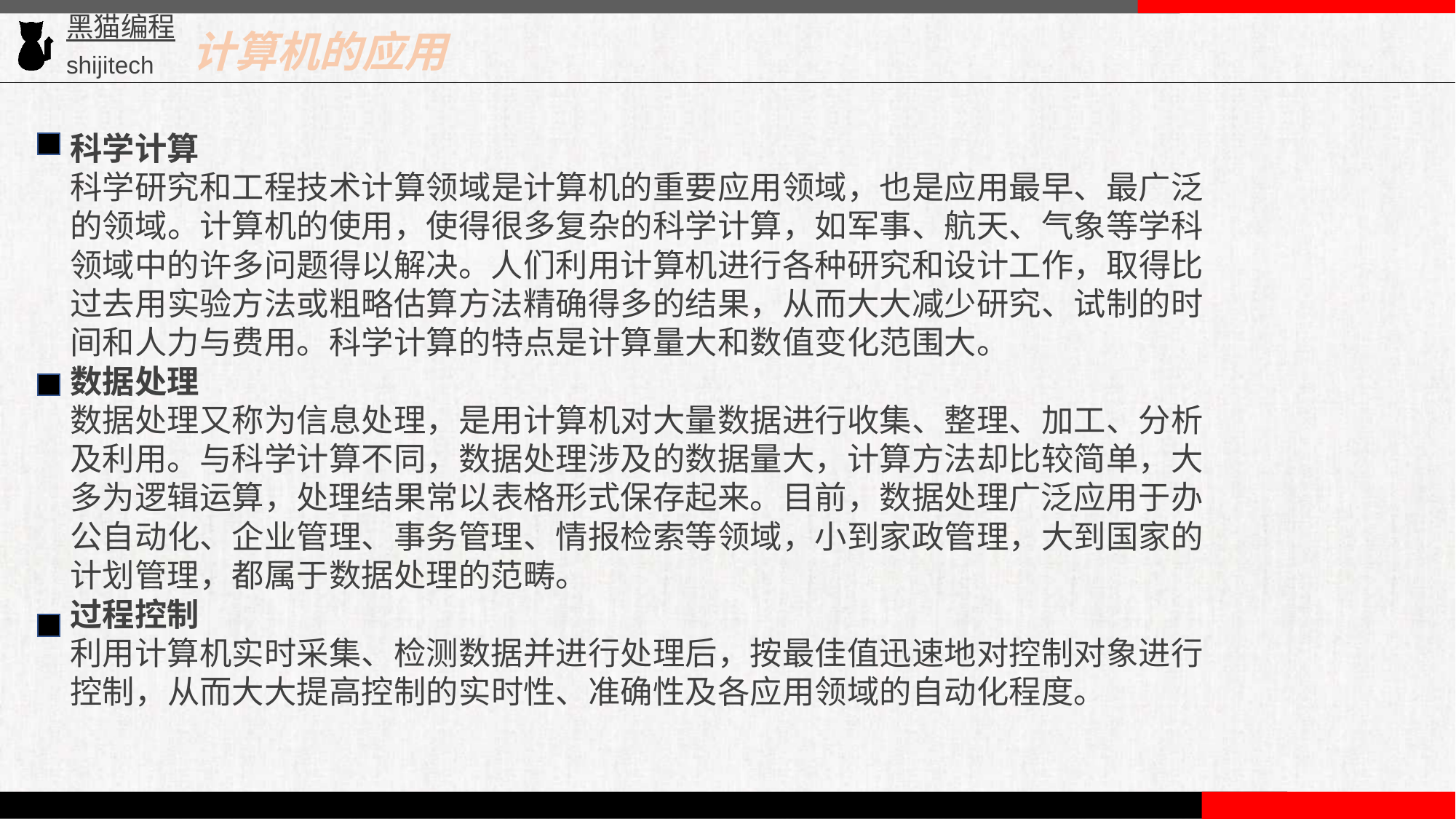

计算机的应用

科学计算
科学研究和工程技术计算领域是计算机的重要应用领域，也是应用最早、最广泛的领域。计算机的使用，使得很多复杂的科学计算，如军事、航天、气象等学科领域中的许多问题得以解决。人们利用计算机进行各种研究和设计工作，取得比过去用实验方法或粗略估算方法精确得多的结果，从而大大减少研究、试制的时间和人力与费用。科学计算的特点是计算量大和数值变化范围大。
数据处理
数据处理又称为信息处理，是用计算机对大量数据进行收集、整理、加工、分析及利用。与科学计算不同，数据处理涉及的数据量大，计算方法却比较简单，大多为逻辑运算，处理结果常以表格形式保存起来。目前，数据处理广泛应用于办公自动化、企业管理、事务管理、情报检索等领域，小到家政管理，大到国家的计划管理，都属于数据处理的范畴。
过程控制
利用计算机实时采集、检测数据并进行处理后，按最佳值迅速地对控制对象进行控制，从而大大提高控制的实时性、准确性及各应用领域的自动化程度。